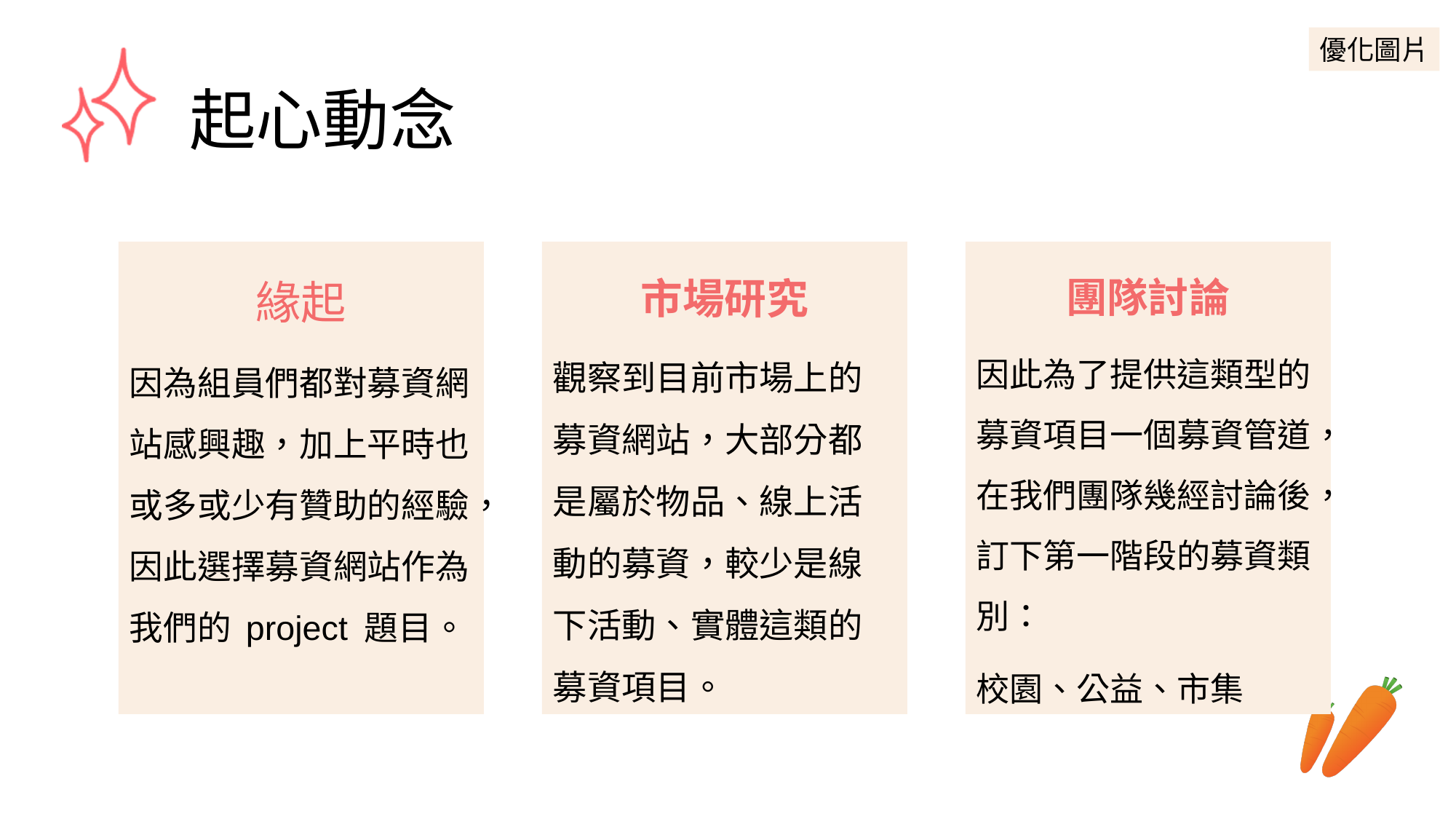

優化圖片
# 起心動念
緣起
因為組員們都對募資網站感興趣，加上平時也或多或少有贊助的經驗，因此選擇募資網站作為我們的 project 題目。
市場研究
觀察到目前市場上的募資網站，大部分都是屬於物品、線上活動的募資，較少是線下活動、實體這類的募資項目。
團隊討論
因此為了提供這類型的募資項目一個募資管道，在我們團隊幾經討論後，訂下第一階段的募資類別：
校園、公益、市集